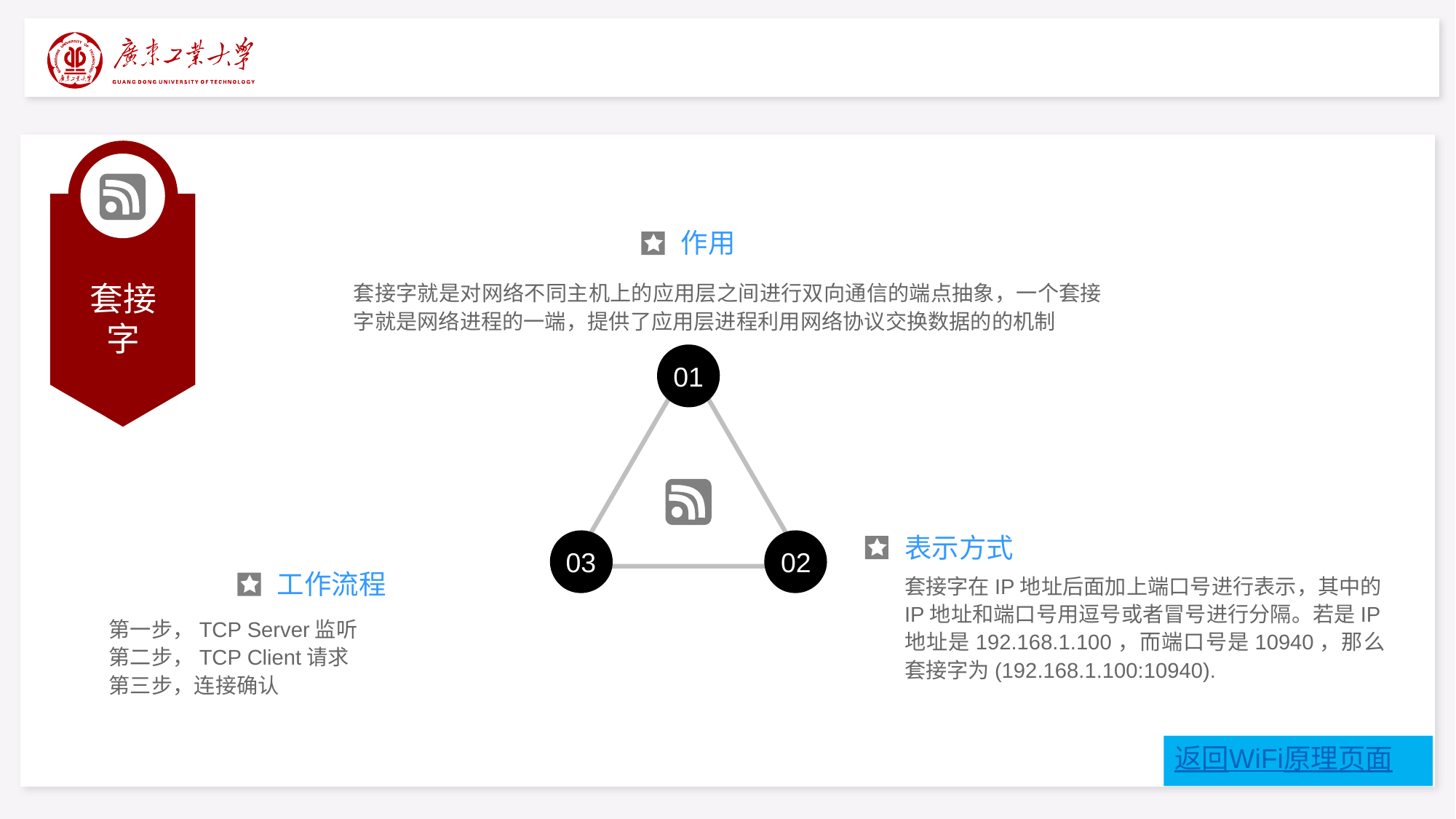

作用

套接字
套接字就是对网络不同主机上的应用层之间进行双向通信的端点抽象，一个套接字就是网络进程的一端，提供了应用层进程利用网络协议交换数据的的机制

01

表示方式

03
02
工作流程
套接字在IP地址后面加上端口号进行表示，其中的IP地址和端口号用逗号或者冒号进行分隔。若是IP地址是192.168.1.100，而端口号是10940，那么套接字为(192.168.1.100:10940).

第一步，TCP Server监听
第二步，TCP Client请求
第三步，连接确认
返回WiFi原理页面
31